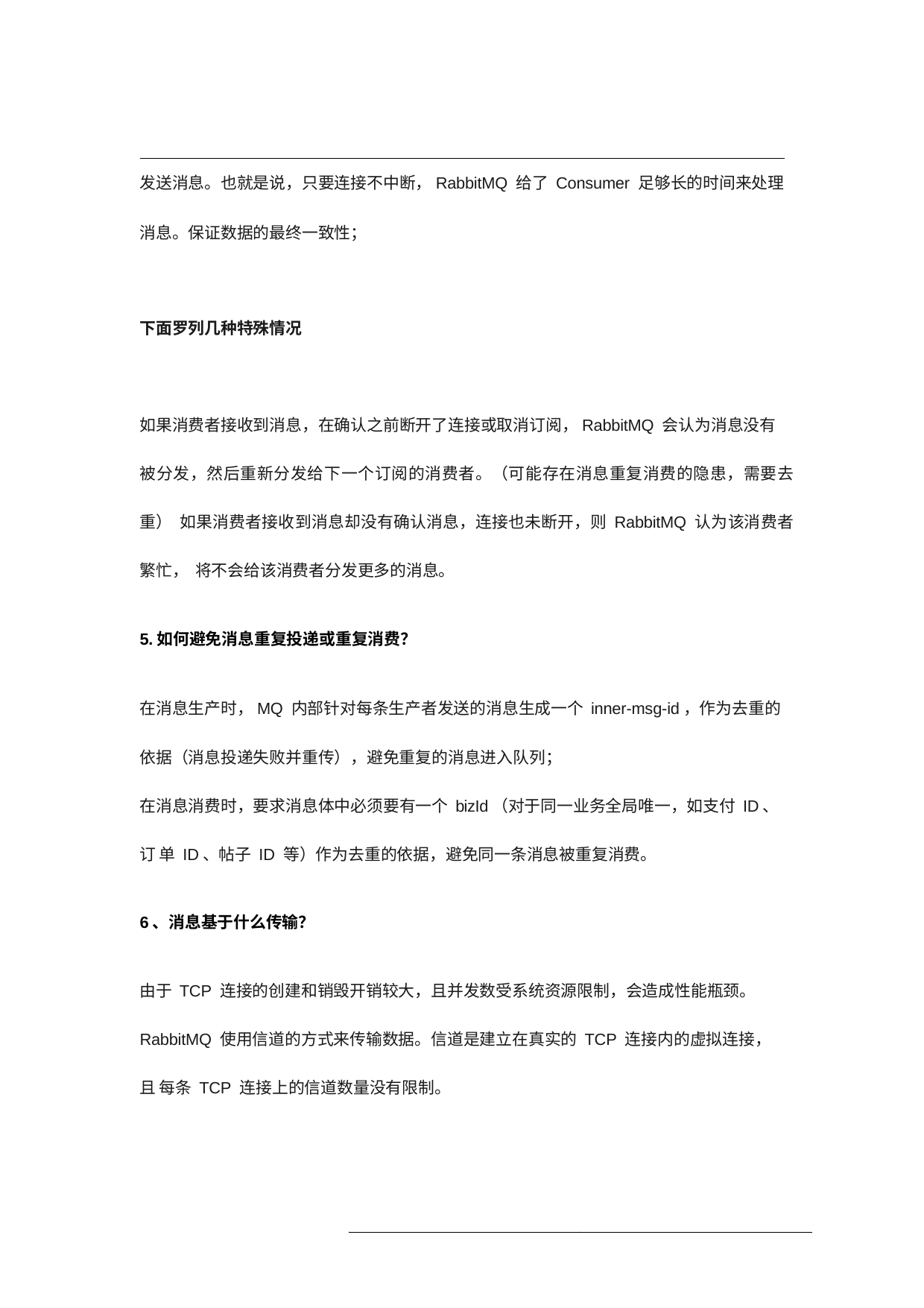

发送消息。也就是说，只要连接不中断，RabbitMQ 给了 Consumer 足够长的时间来处理

消息。保证数据的最终一致性；
下面罗列几种特殊情况
如果消费者接收到消息，在确认之前断开了连接或取消订阅，RabbitMQ 会认为消息没有
被分发，然后重新分发给下一个订阅的消费者。（可能存在消息重复消费的隐患，需要去重）  如果消费者接收到消息却没有确认消息，连接也未断开，则 RabbitMQ 认为该消费者繁忙，  将不会给该消费者分发更多的消息。
5.如何避免消息重复投递或重复消费？
在消息生产时，MQ 内部针对每条生产者发送的消息生成一个 inner-msg-id，作为去重的

依据（消息投递失败并重传），避免重复的消息进入队列；
在消息消费时，要求消息体中必须要有一个 bizId（对于同一业务全局唯一，如支付 ID、订 单 ID、帖子 ID 等）作为去重的依据，避免同一条消息被重复消费。
6、消息基于什么传输？
由于 TCP 连接的创建和销毁开销较大，且并发数受系统资源限制，会造成性能瓶颈。
RabbitMQ 使用信道的方式来传输数据。信道是建立在真实的 TCP 连接内的虚拟连接，且 每条 TCP 连接上的信道数量没有限制。